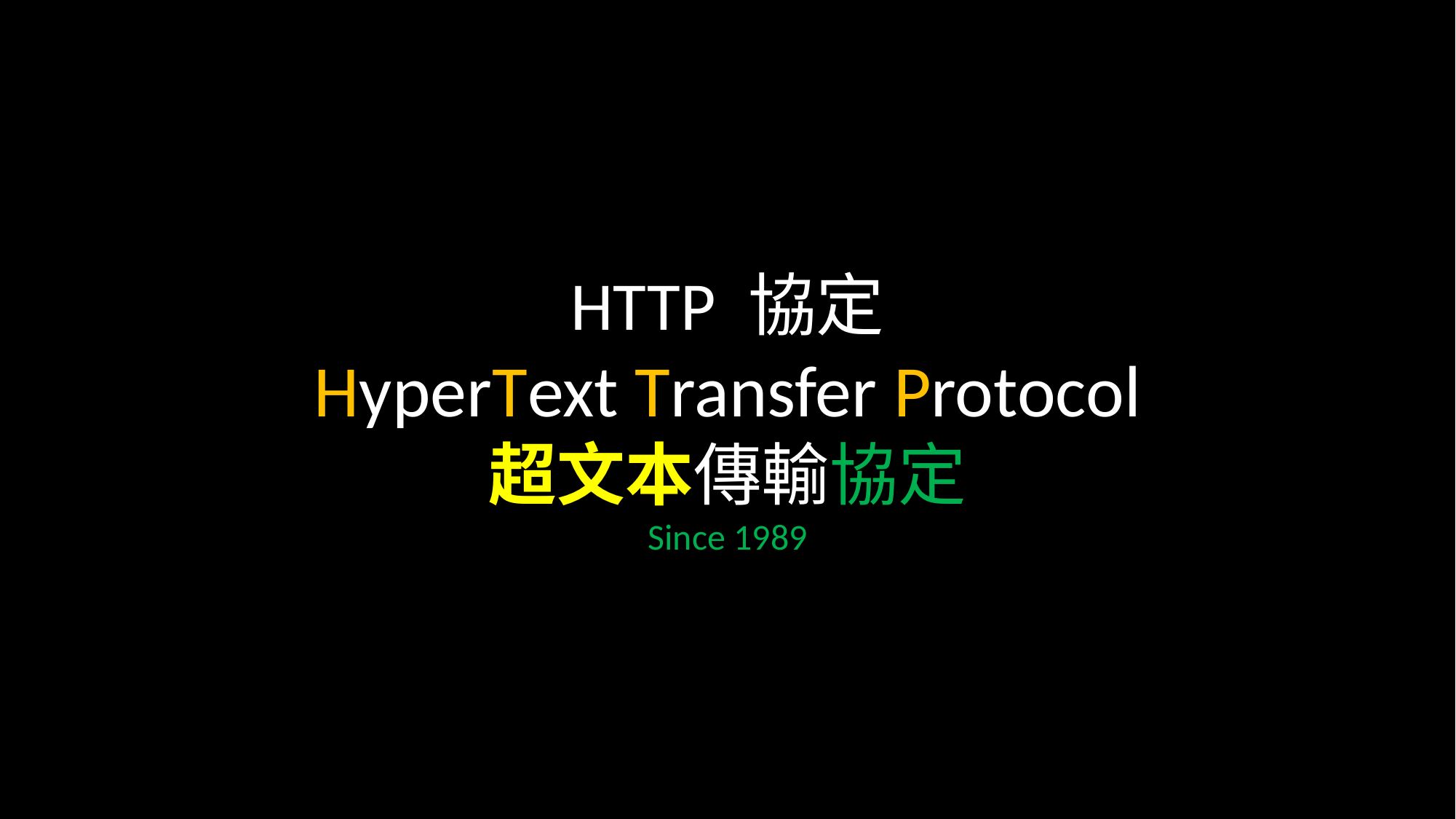

HTTP 協定
HyperText Transfer Protocol
超文本傳輸協定
Since 1989
#